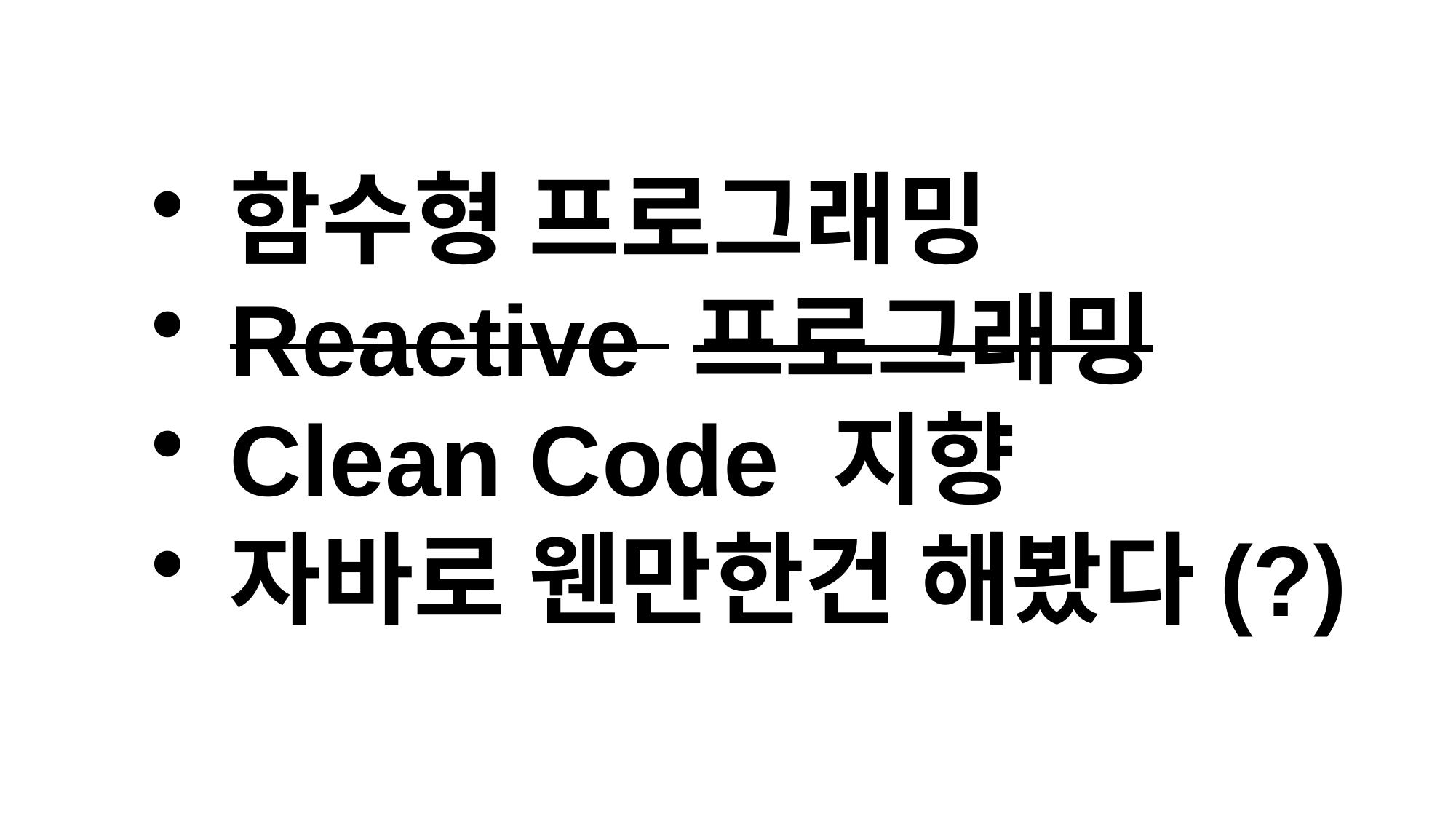

함수형 프로그래밍
Reactive 프로그래밍
Clean Code 지향
자바로 웬만한건 해봤다(?)